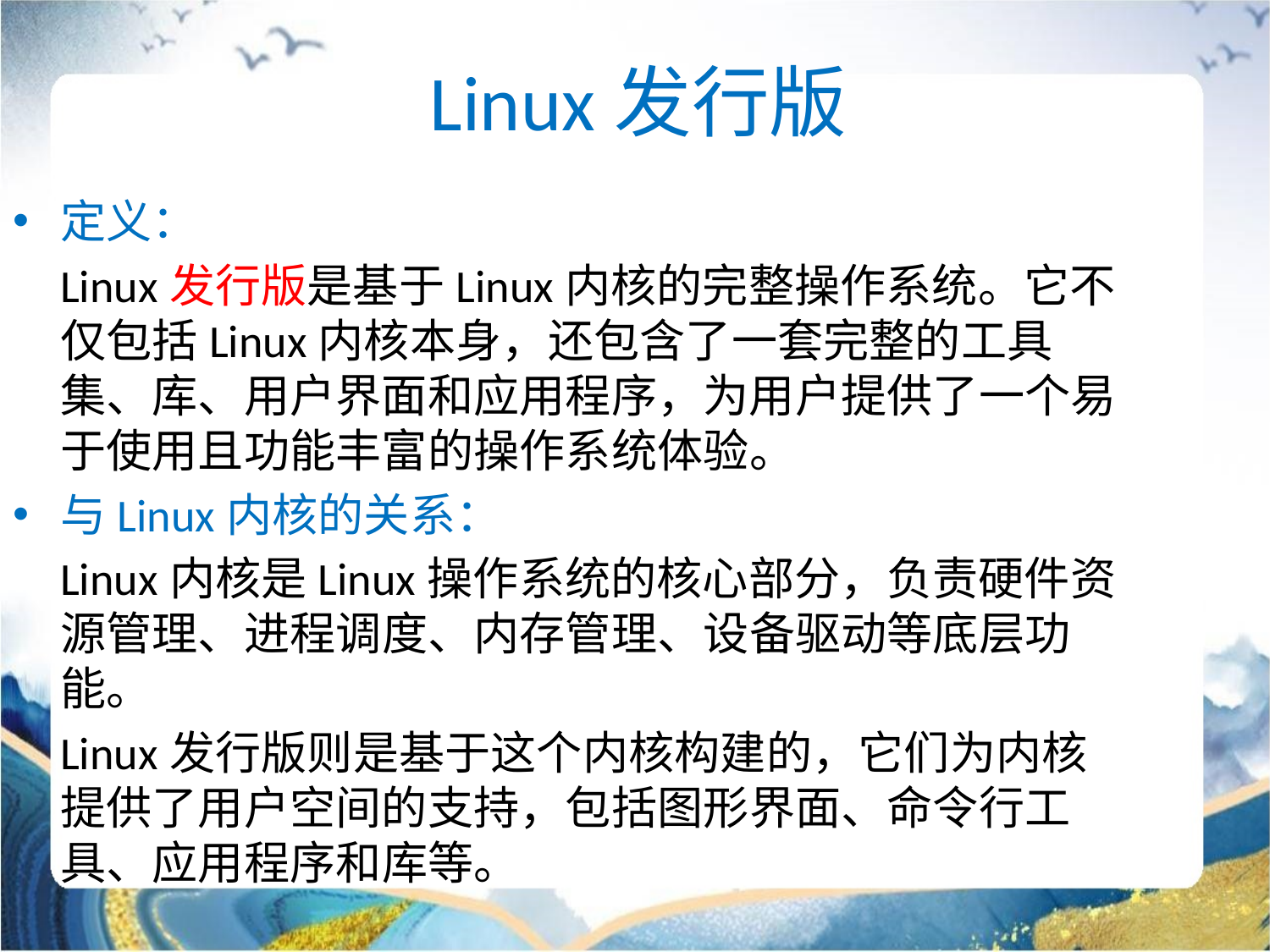

Linux发行版
定义：
	Linux发行版是基于Linux内核的完整操作系统。它不仅包括Linux内核本身，还包含了一套完整的工具集、库、用户界面和应用程序，为用户提供了一个易于使用且功能丰富的操作系统体验。
与Linux内核的关系：
	Linux内核是Linux操作系统的核心部分，负责硬件资源管理、进程调度、内存管理、设备驱动等底层功能。
	Linux发行版则是基于这个内核构建的，它们为内核提供了用户空间的支持，包括图形界面、命令行工具、应用程序和库等。